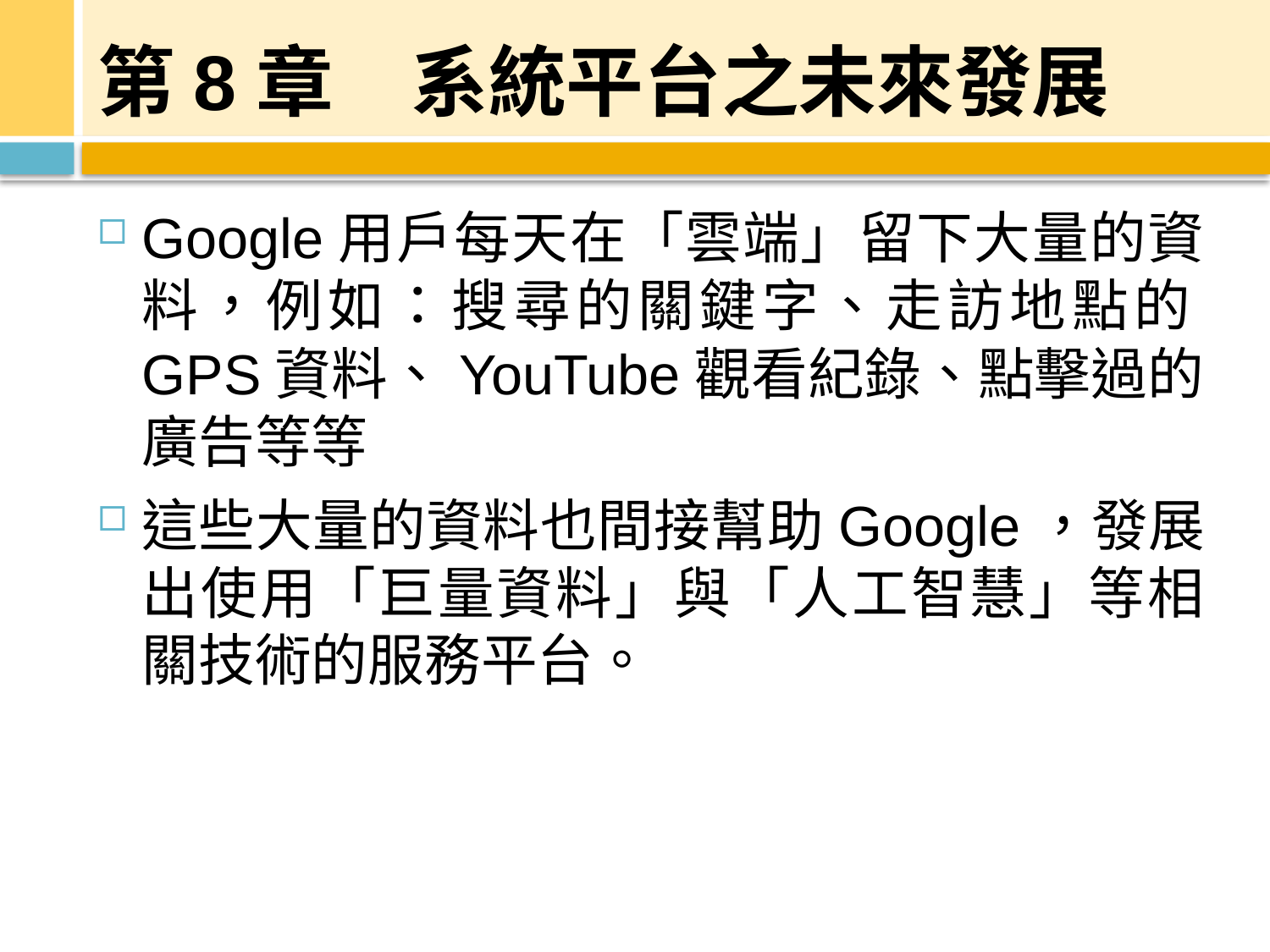

# 第8章　系統平台之未來發展
Google用戶每天在「雲端」留下大量的資料，例如：搜尋的關鍵字、走訪地點的GPS資料、YouTube觀看紀錄、點擊過的廣告等等
這些大量的資料也間接幫助Google，發展出使用「巨量資料」與「人工智慧」等相關技術的服務平台。